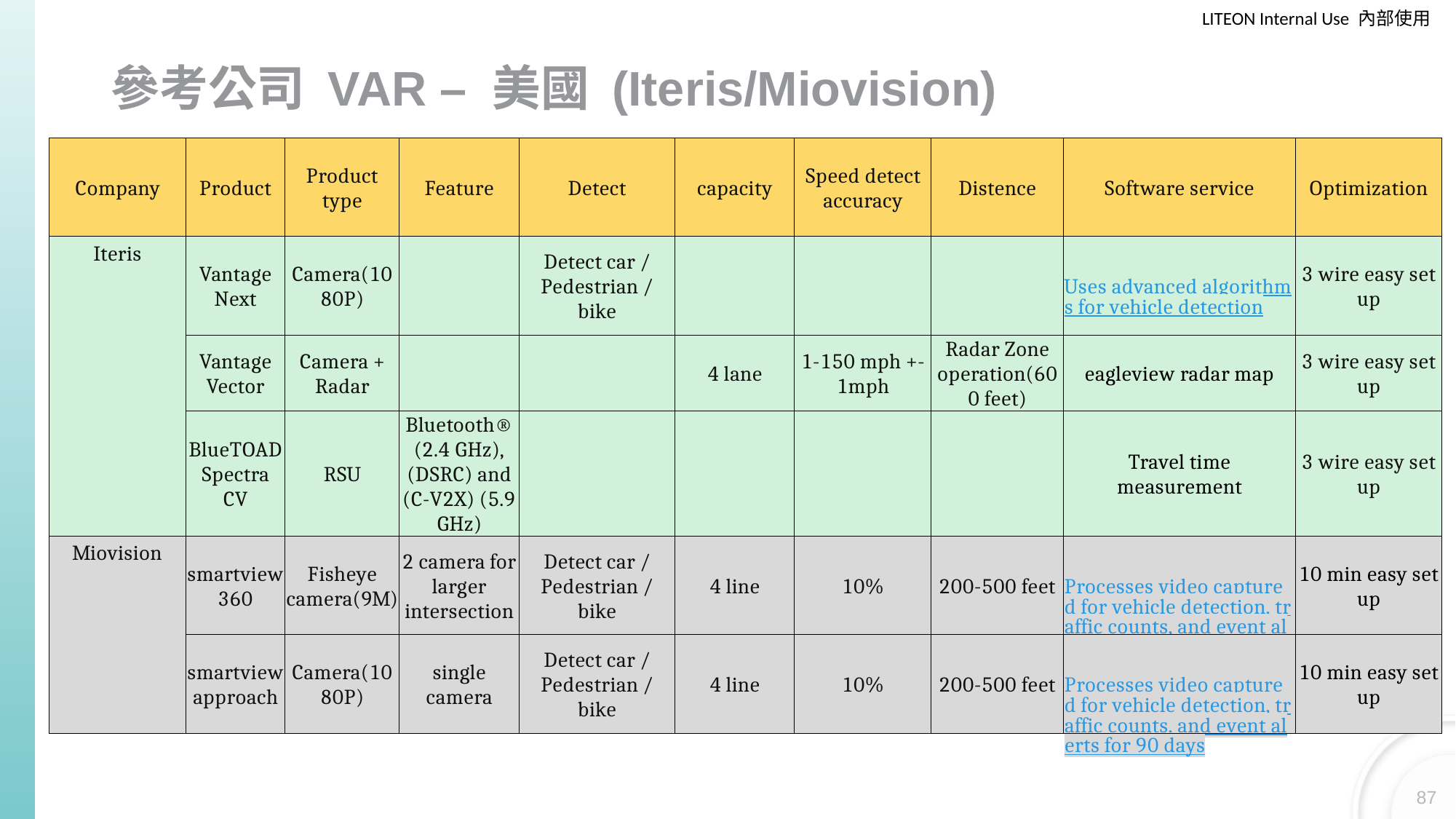

# 參考公司 VAR – 美國 (Iteris/Miovision)
| Company | Product | Product type | Feature | Detect | capacity | Speed detect accuracy | Distence | Software service | Optimization |
| --- | --- | --- | --- | --- | --- | --- | --- | --- | --- |
| Iteris | Vantage Next | Camera(1080P) |  | Detect car / Pedestrian / bike |  |  |  | Uses advanced algorithms for vehicle detection | 3 wire easy set up |
|  | Vantage Vector | Camera + Radar |  |  | 4 lane | 1-150 mph +- 1mph | Radar Zone operation(600 feet) | eagleview radar map | 3 wire easy set up |
|  | BlueTOAD Spectra CV | RSU | Bluetooth® (2.4 GHz), (DSRC) and (C-V2X) (5.9 GHz) |  |  |  |  | Travel time measurement | 3 wire easy set up |
| Miovision | smartview360 | Fisheye camera(9M) | 2 camera for larger intersection | Detect car / Pedestrian / bike | 4 line | 10% | 200-500 feet | Processes video captured for vehicle detection, traffic counts, and event alerts for 90 days | 10 min easy set up |
|  | smartview approach | Camera(1080P) | single camera | Detect car / Pedestrian / bike | 4 line | 10% | 200-500 feet | Processes video captured for vehicle detection, traffic counts, and event alerts for 90 days | 10 min easy set up |
87